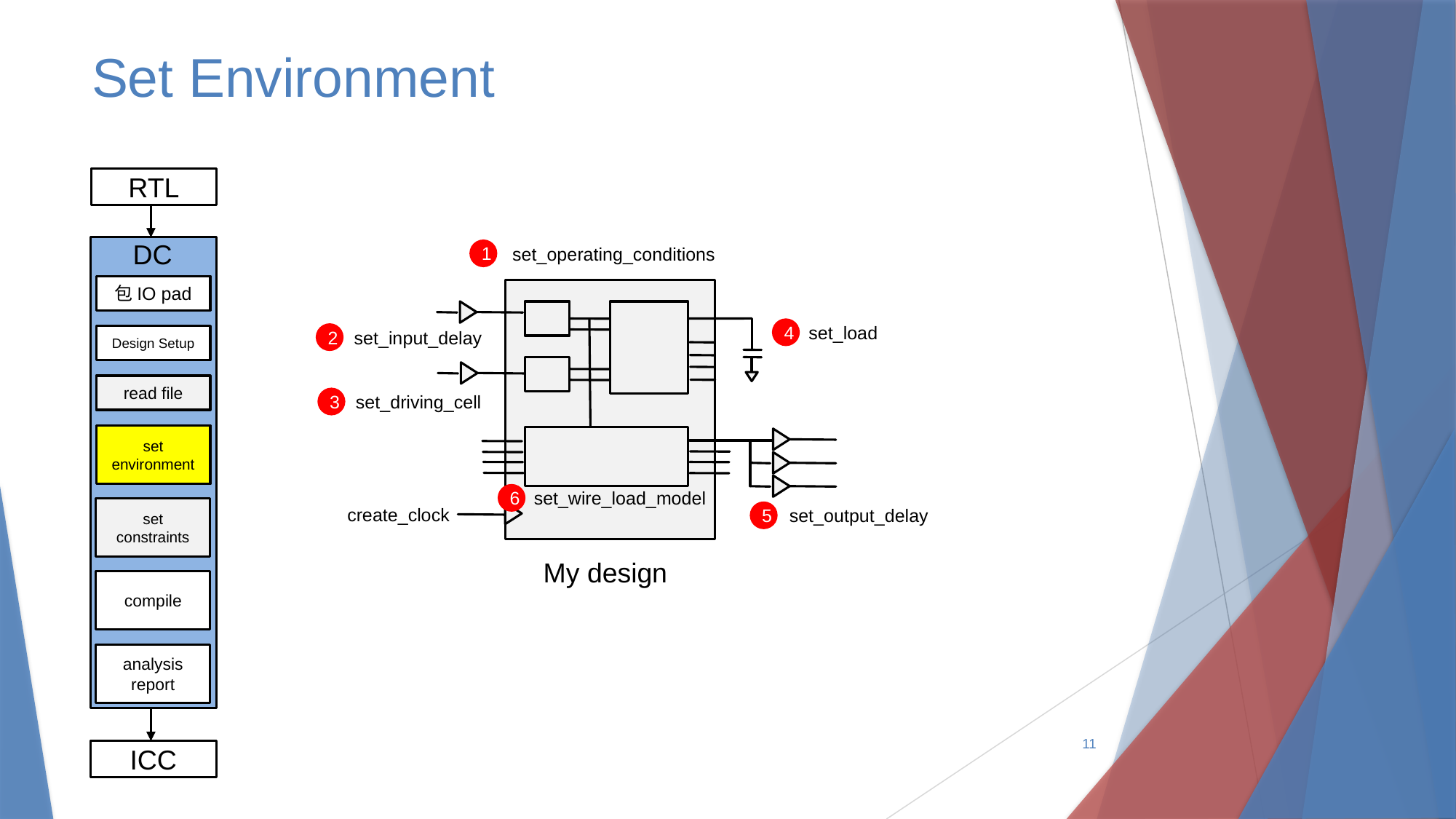

# Set Environment
RTL
RTL
DC
DC

set_operating_conditions
1

set_load
4
set_input_delay
2

set_driving_cell
3

set_wire_load_model
6
create_clock
set_output_delay
5

My design
包IO pad
包io pad
Design Setup
dv環境設定
read file
read file
constraints
set environment
set constraints
compile
analysis
report
11
ICC
ICC